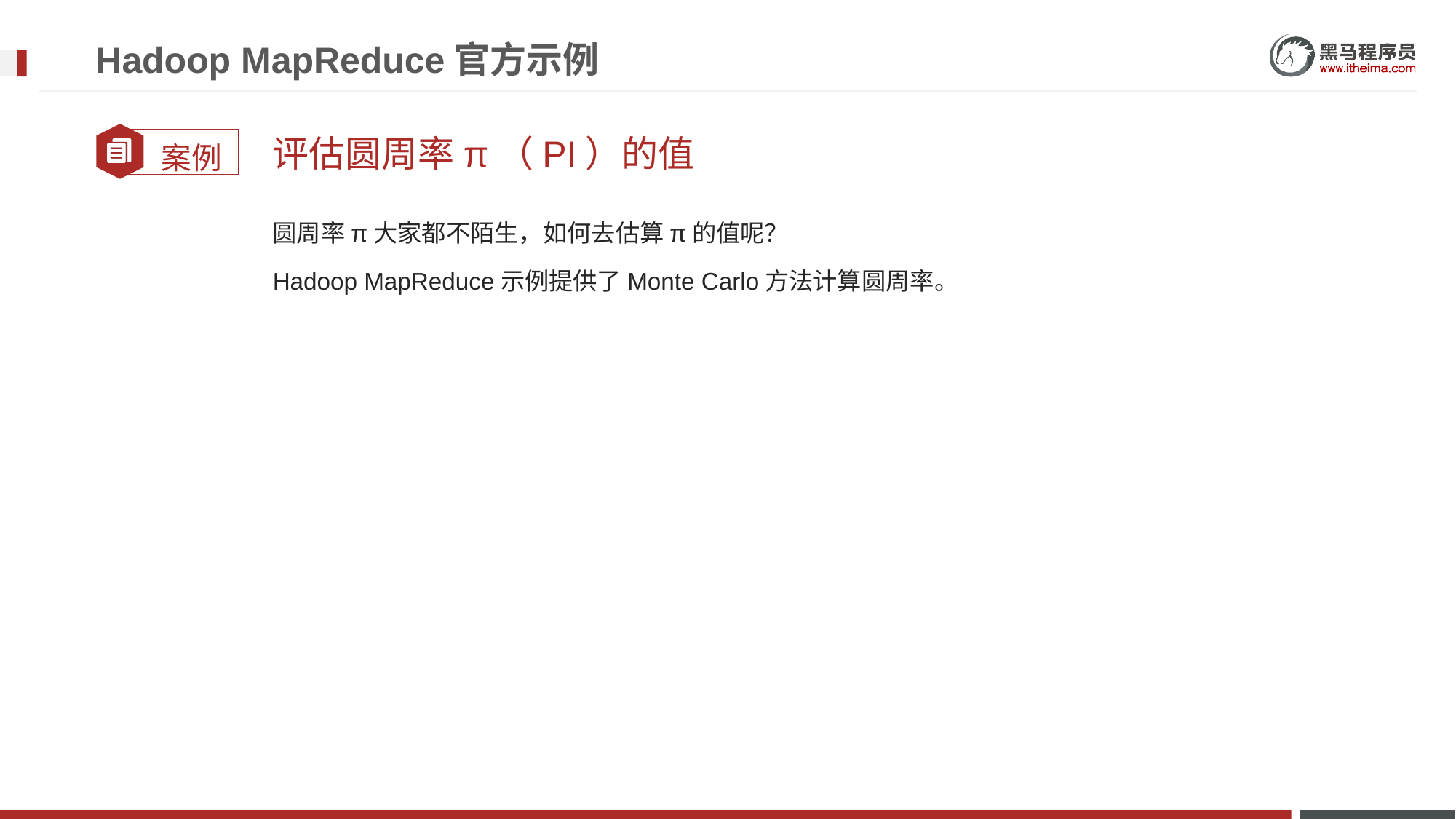

# Hadoop MapReduce官方示例
评估圆周率π（PI）的值
圆周率π大家都不陌生，如何去估算π的值呢？
Hadoop MapReduce示例提供了Monte Carlo方法计算圆周率。